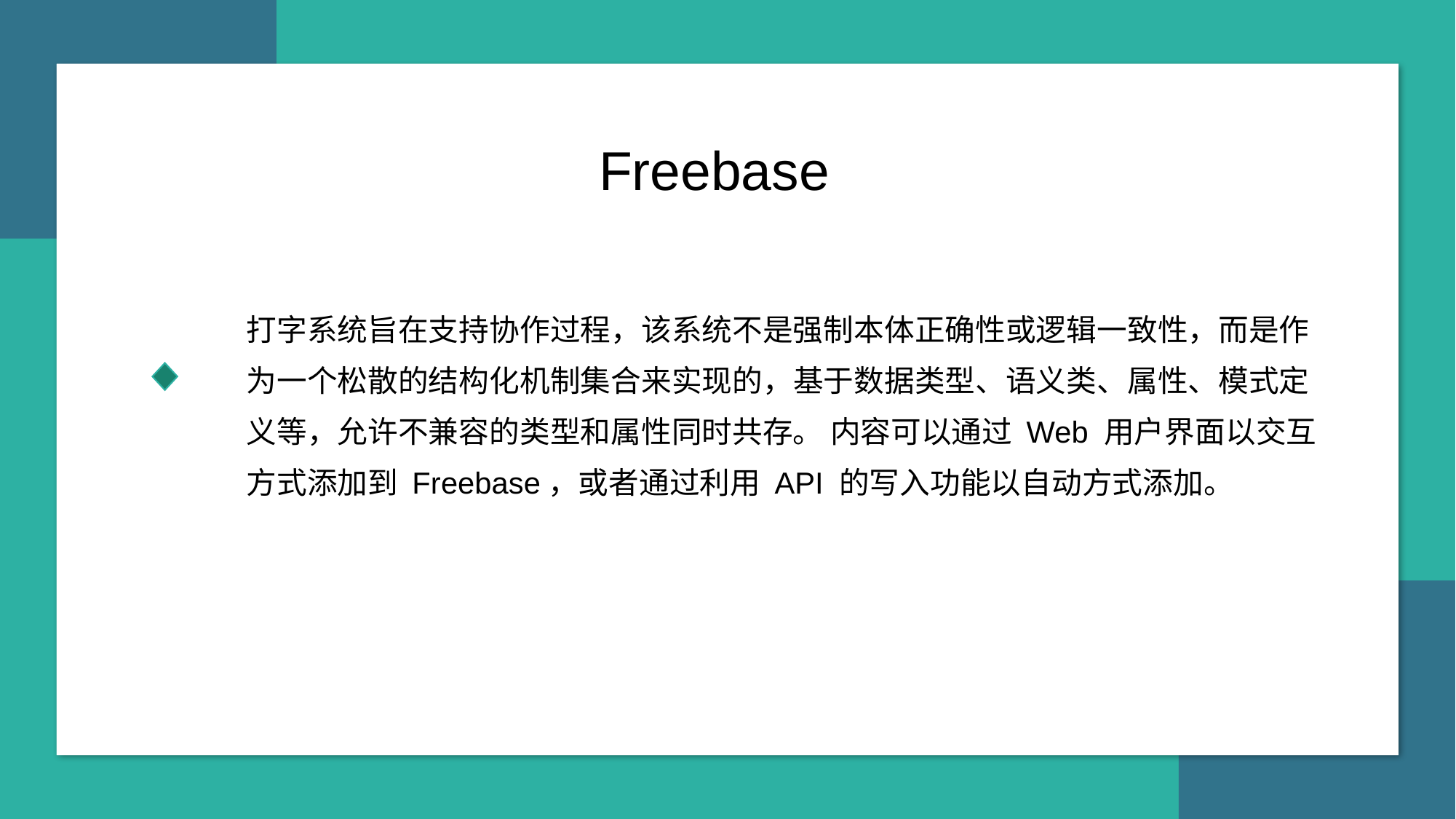

Freebase
打字系统旨在支持协作过程，该系统不是强制本体正确性或逻辑一致性，而是作为一个松散的结构化机制集合来实现的，基于数据类型、语义类、属性、模式定义等，允许不兼容的类型和属性同时共存。 内容可以通过 Web 用户界面以交互方式添加到 Freebase，或者通过利用 API 的写入功能以自动方式添加。